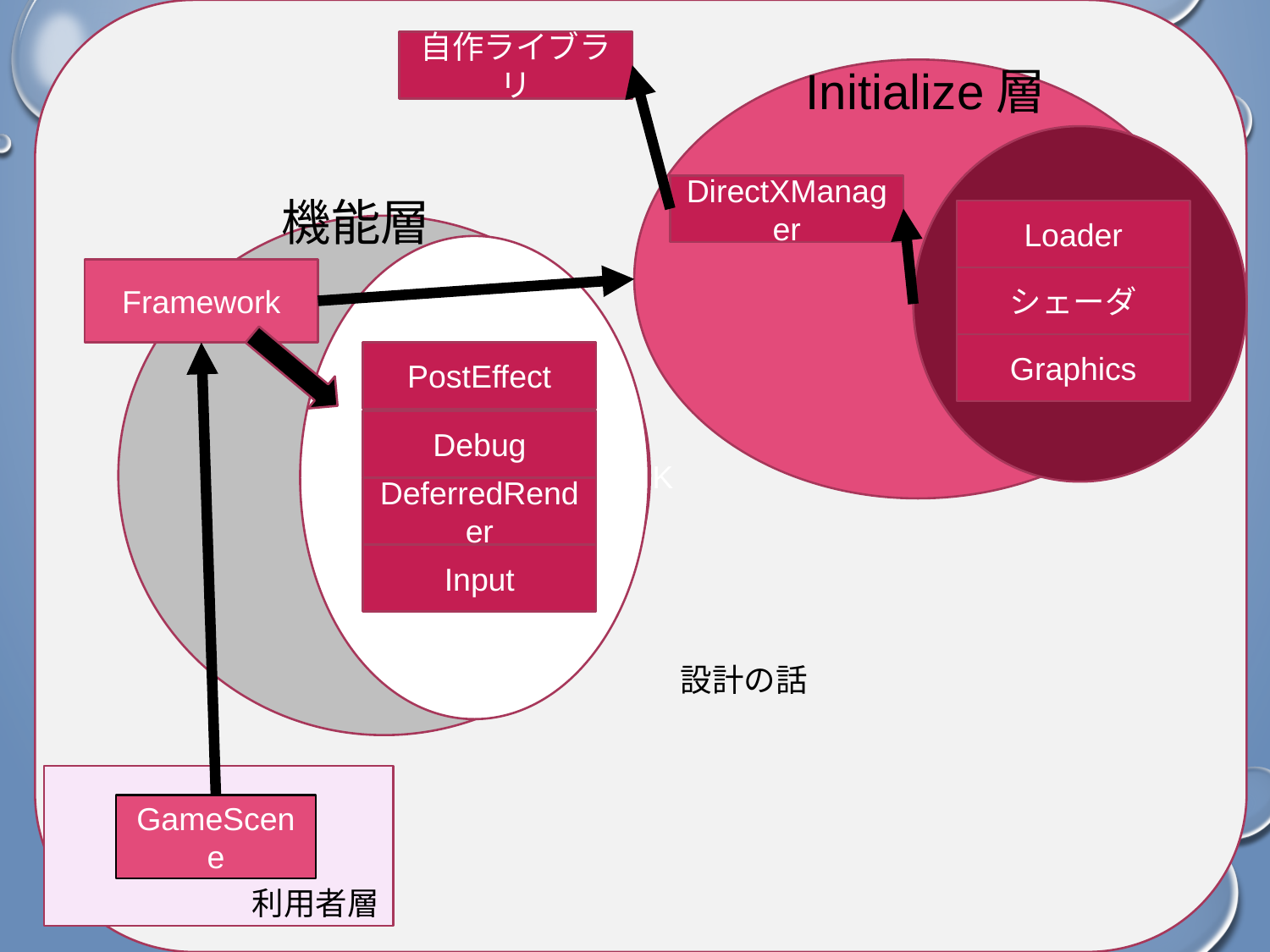

SDK
自作ライブラリ
Initialize層

DirectXManager
機能層
Loader

Framework
シェーダ
Graphics
PostEffect

Debug
DeferredRender
Input
設計の話

GameScene
利用者層